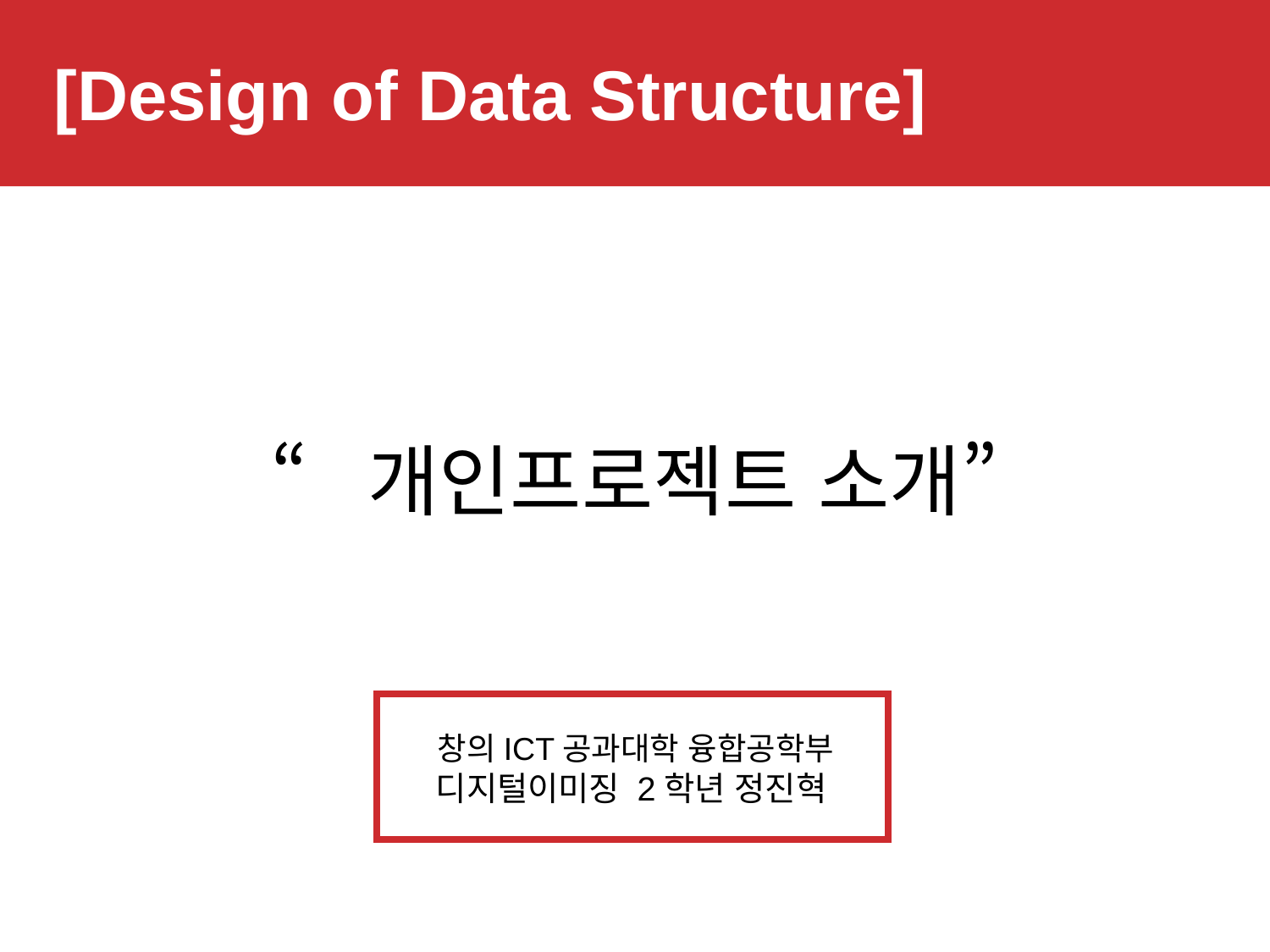

[Design of Data Structure]
“개인프로젝트 소개”

창의ICT공과대학 융합공학부
디지털이미징 2학년 정진혁